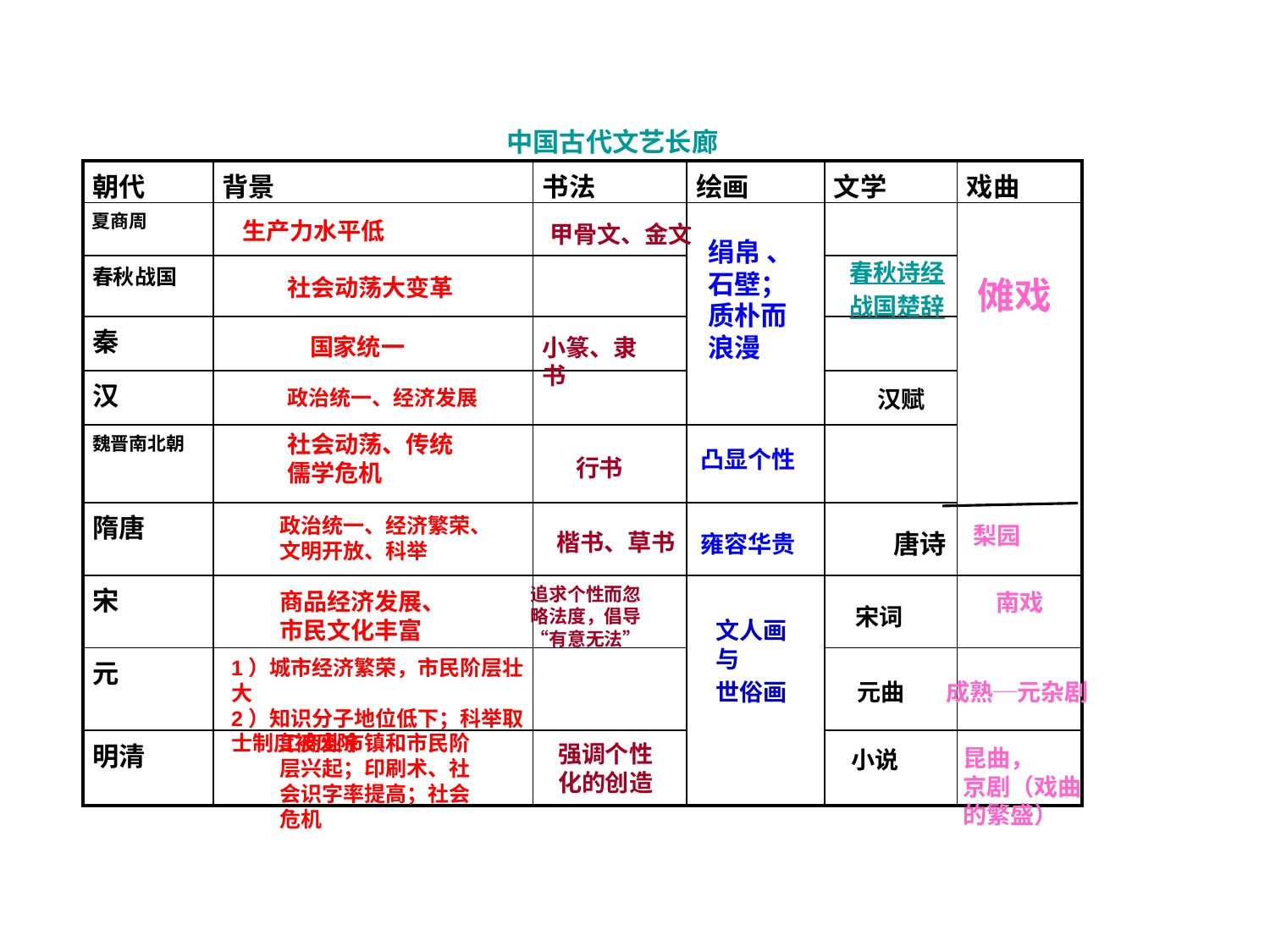

中国古代文艺长廊
| 朝代 | 背景 | 书法 | 绘画 | 文学 | 戏曲 |
| --- | --- | --- | --- | --- | --- |
| 夏商周 |  |  |  |  |  |
| 春秋战国 |  |  |  |  |  |
| 秦 |  |  |  |  |  |
| 汉 |  |  |  |  |  |
| 魏晋南北朝 |  |  |  |  |  |
| 隋唐 |  |  |  |  |  |
| 宋 |  |  |  |  |  |
| 元 |  |  |  |  |  |
| 明清 |  |  |  |  |  |
生产力水平低
甲骨文、金文
绢帛 、石壁；
质朴而浪漫

春秋诗经
战国楚辞
社会动荡大变革
傩戏

国家统一
小篆、隶书
政治统一、经济发展
  汉赋
社会动荡、传统儒学危机
凸显个性
行书
政治统一、经济繁荣、文明开放、科举
梨园
楷书、草书
唐诗
雍容华贵
追求个性而忽略法度，倡导“有意无法”
商品经济发展、市民文化丰富
 南戏
宋词
文人画与
世俗画

1）城市经济繁荣，市民阶层壮大
2）知识分子地位低下；科举取士制度被废除
元曲
成熟─元杂剧
工商业市镇和市民阶层兴起；印刷术、社会识字率提高；社会危机
强调个性化的创造
昆曲，
京剧（戏曲的繁盛）
小说